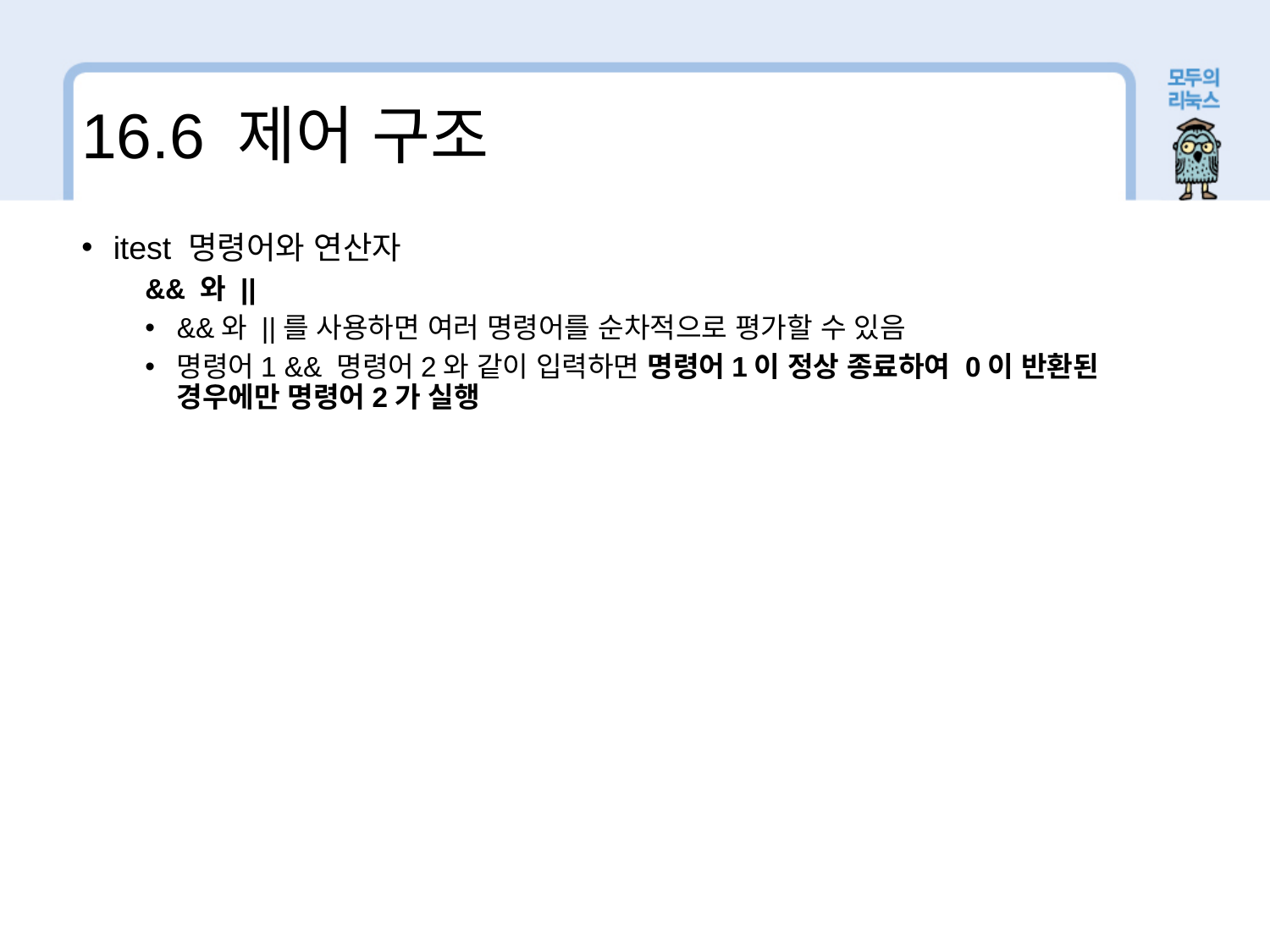

16.6 제어 구조
itest 명령어와 연산자
&& 와 ||
&&와 ||를 사용하면 여러 명령어를 순차적으로 평가할 수 있음
명령어1 && 명령어2와 같이 입력하면 명령어1이 정상 종료하여 0이 반환된 경우에만 명령어2가 실행